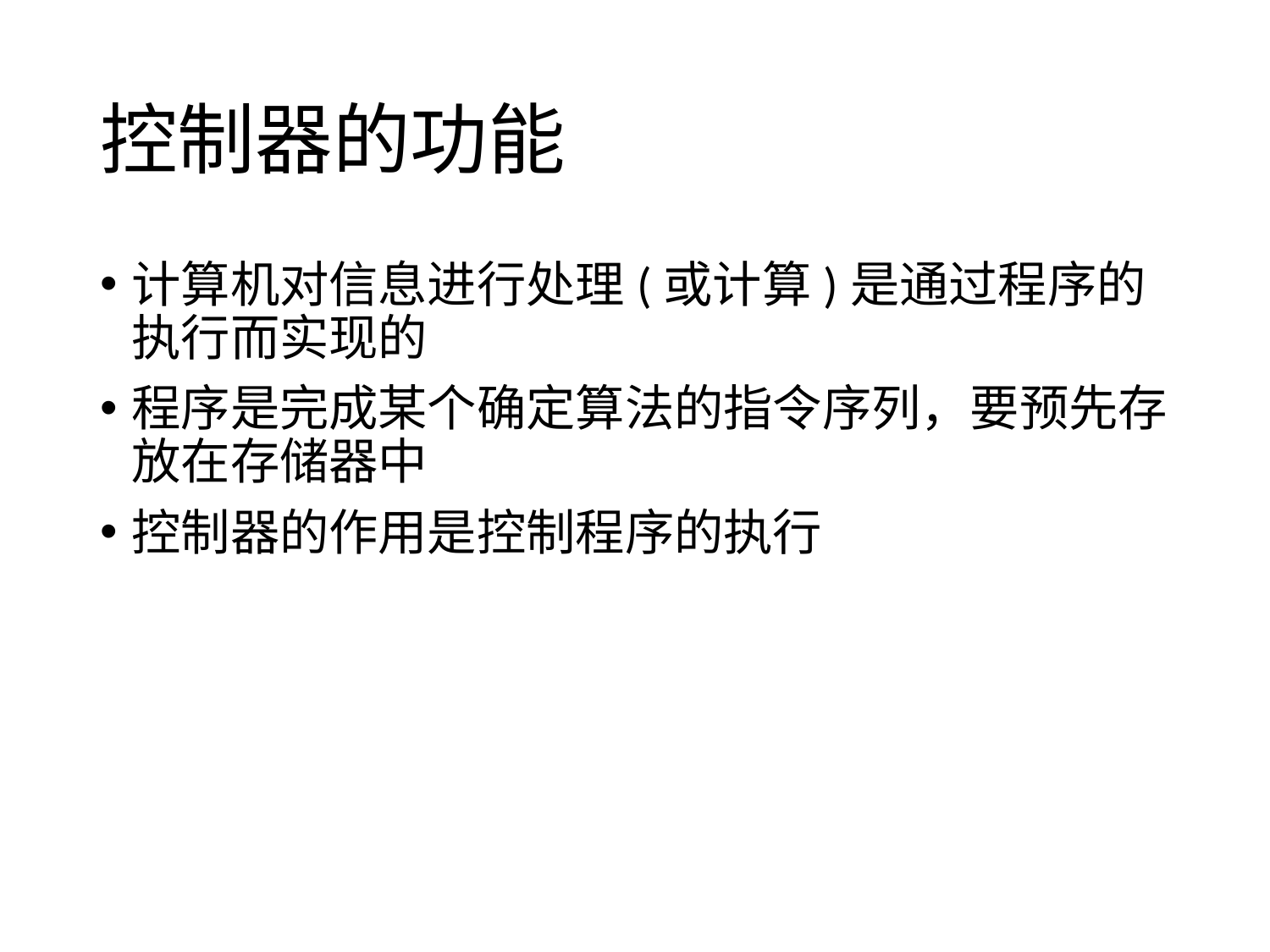

# 控制器的功能
计算机对信息进行处理(或计算)是通过程序的执行而实现的
程序是完成某个确定算法的指令序列，要预先存放在存储器中
控制器的作用是控制程序的执行